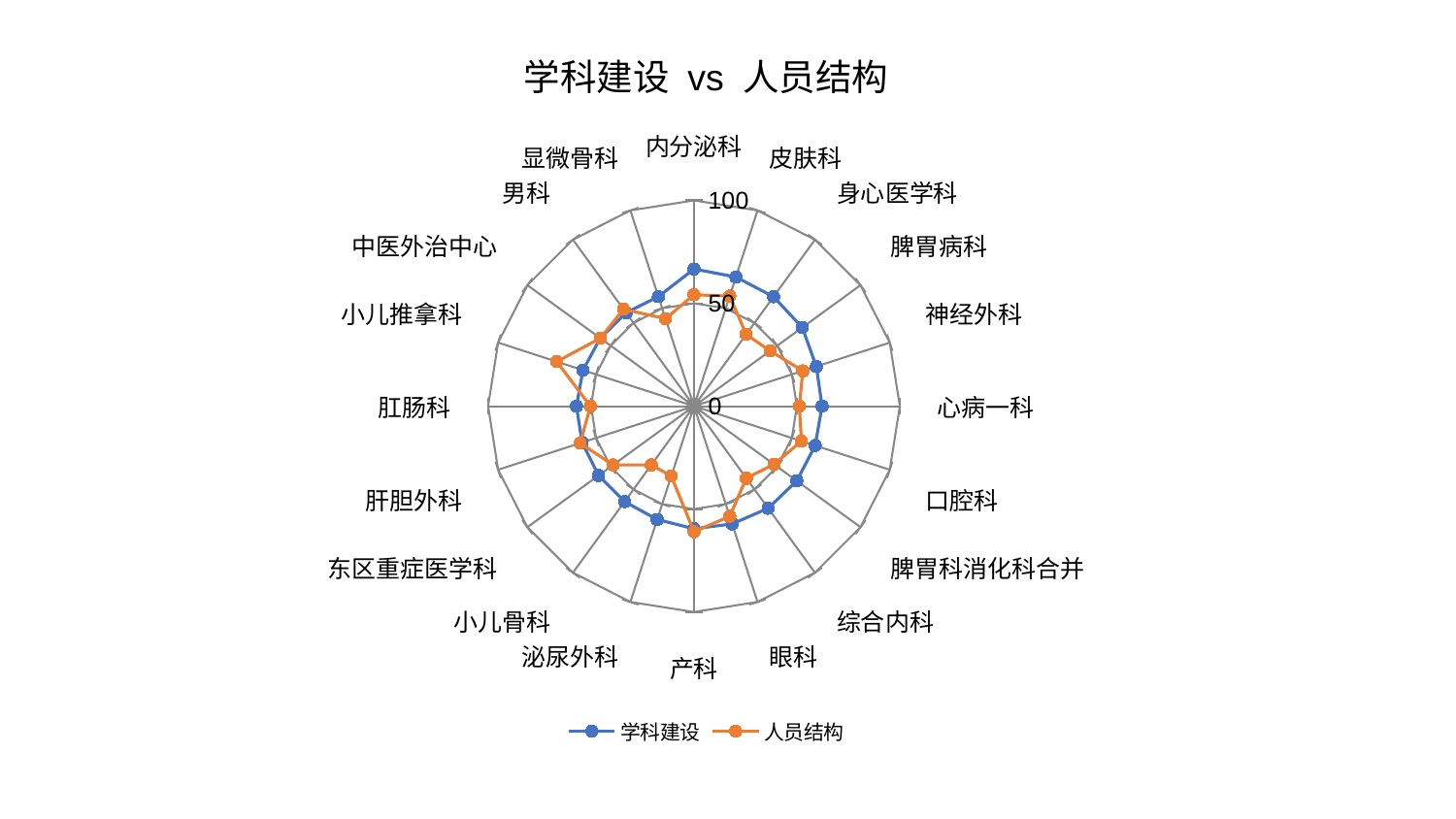

### Chart: 学科建设 vs 人员结构

| Category | 学科建设 | 人员结构 |
|---|---|---|
| 内分泌科 | 66.66277882900286 | 54.15672023942964 |
| 皮肤科 | 65.99063473102791 | 56.23188498147123 |
| 身心医学科 | 65.7529121196943 | 43.15015245944306 |
| 脾胃病科 | 65.06278963337834 | 45.7326691863914 |
| 神经外科 | 62.510774113774865 | 55.619857955974446 |
| 心病一科 | 62.24704046132542 | 51.188754519941824 |
| 口腔科 | 61.9030798908942 | 54.91826675576095 |
| 脾胃科消化科合并 | 61.74101227819424 | 48.102606814617765 |
| 综合内科 | 61.313170988916134 | 43.289400251348965 |
| 眼科 | 60.15846188799981 | 56.27355569450081 |
| 产科 | 59.563598877898336 | 61.0011517259956 |
| 泌尿外科 | 57.88879686632867 | 35.69317016145054 |
| 小儿骨科 | 57.309305388572255 | 35.28578927528046 |
| 东区重症医学科 | 57.29168289689344 | 48.620465649786915 |
| 肝胆外科 | 57.12445465198611 | 58.107561941469896 |
| 肛肠科 | 57.072364989419754 | 50.2915735447928 |
| 小儿推拿科 | 56.68469037365319 | 70.09382547852292 |
| 中医外治中心 | 56.23994878436128 | 56.21271483709702 |
| 男科 | 56.08460744883412 | 58.23200509304468 |
| 显微骨科 | 55.98280372729123 | 44.70165847271377 |
84